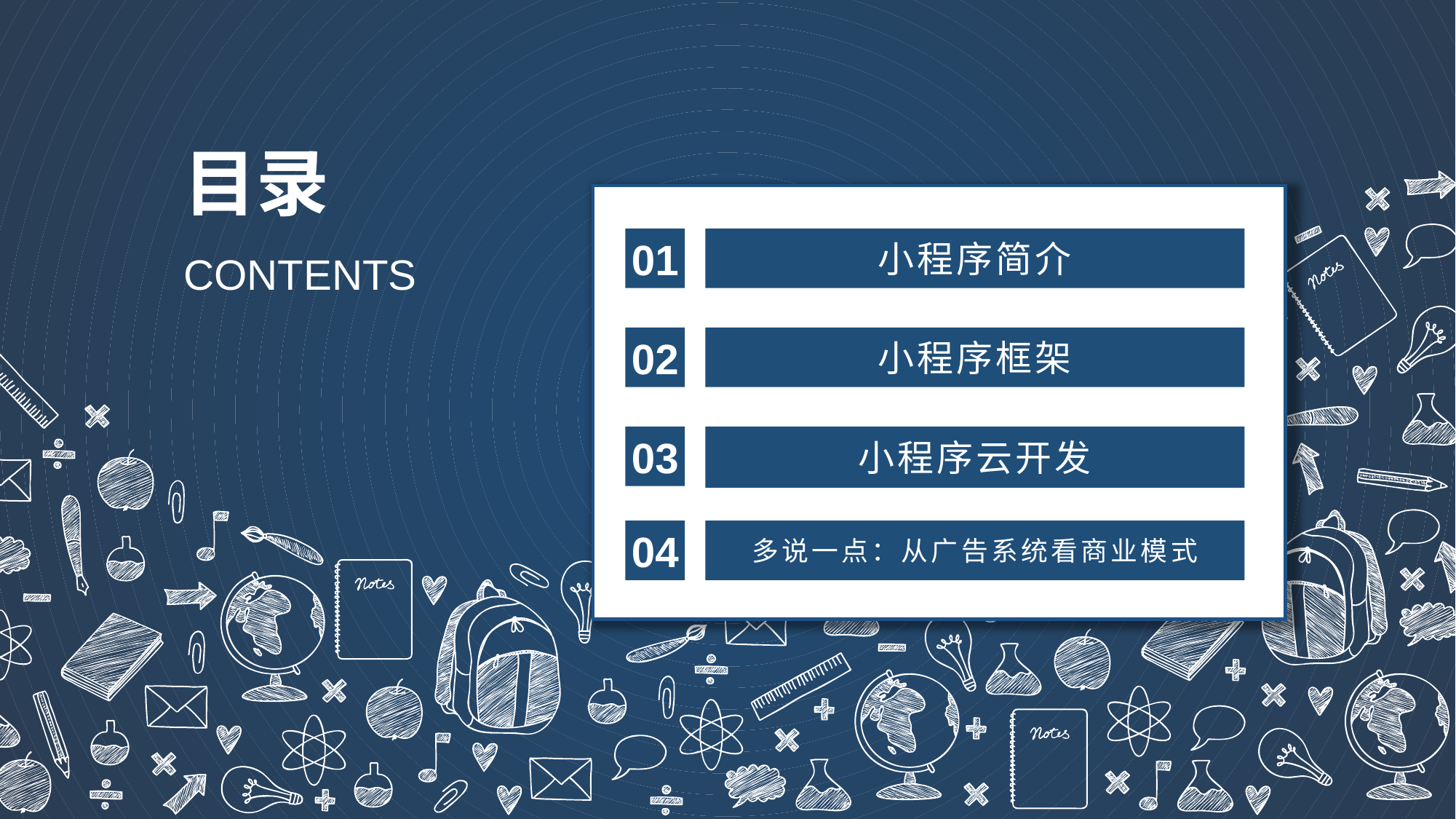

目录

01
小程序简介
CONTENTS
02
小程序框架
03
小程序云开发
04
多说一点：从广告系统看商业模式